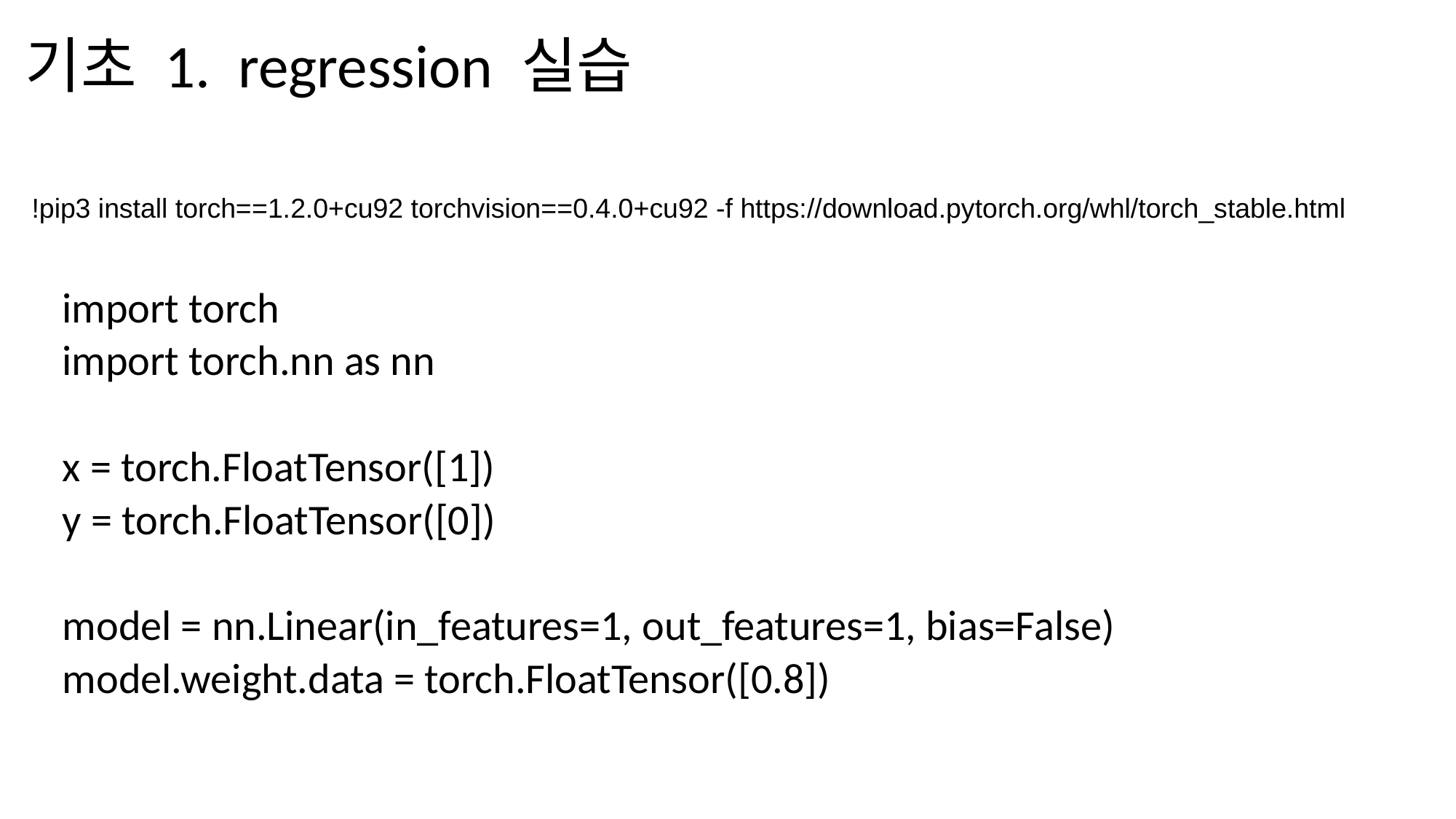

# 기초 1.  regression 실습
!pip3 install torch==1.2.0+cu92 torchvision==0.4.0+cu92 -f https://download.pytorch.org/whl/torch_stable.html
import torch
import torch.nn as nn

x = torch.FloatTensor([1])
y = torch.FloatTensor([0])

model = nn.Linear(in_features=1, out_features=1, bias=False)
model.weight.data = torch.FloatTensor([0.8])